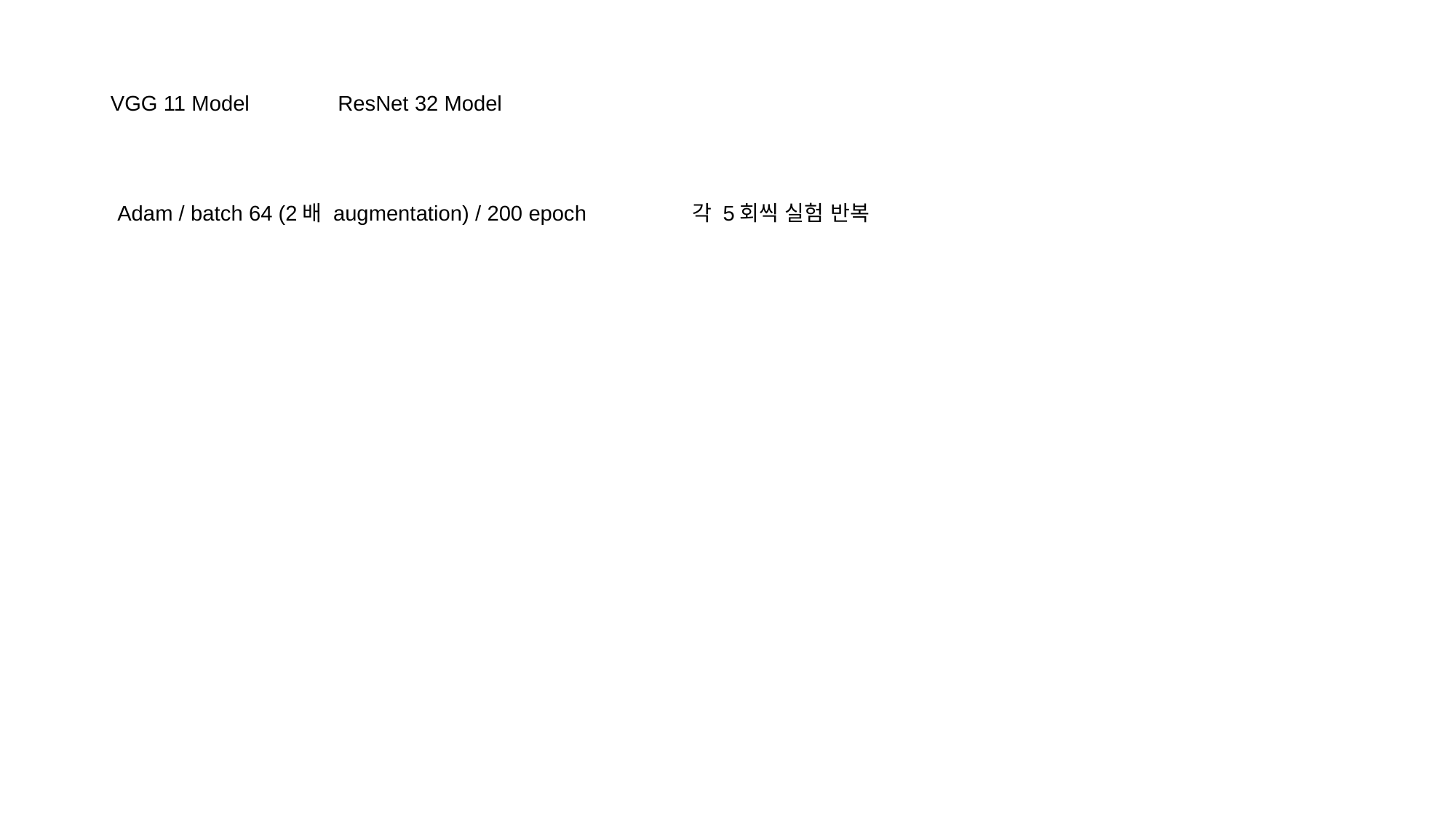

VGG 11 Model
ResNet 32 Model
Adam / batch 64 (2배 augmentation) / 200 epoch
각 5회씩 실험 반복